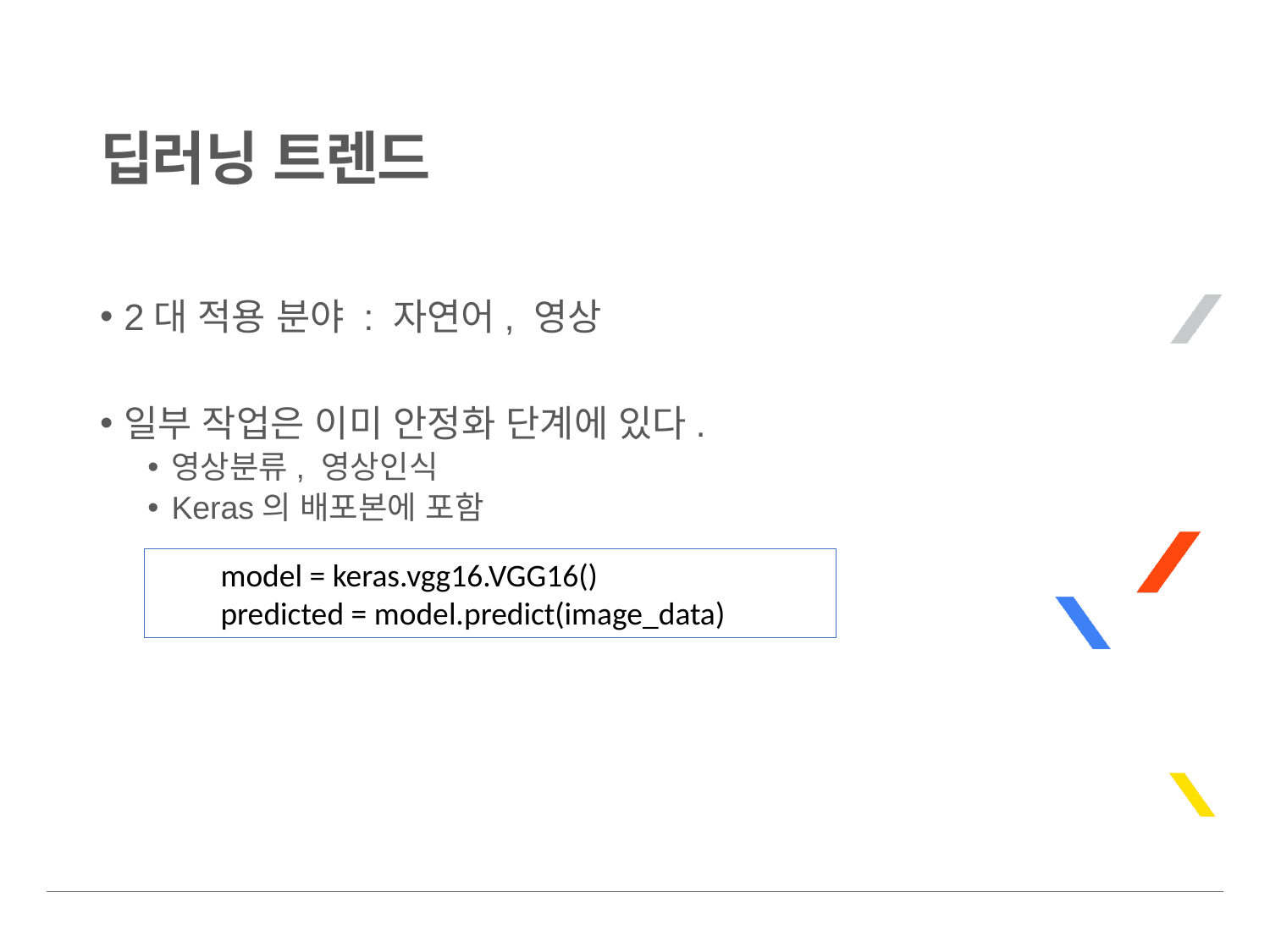

# 딥러닝 트렌드
2대 적용 분야 : 자연어, 영상

일부 작업은 이미 안정화 단계에 있다.
영상분류, 영상인식
Keras의 배포본에 포함
model = keras.vgg16.VGG16()
predicted = model.predict(image_data)